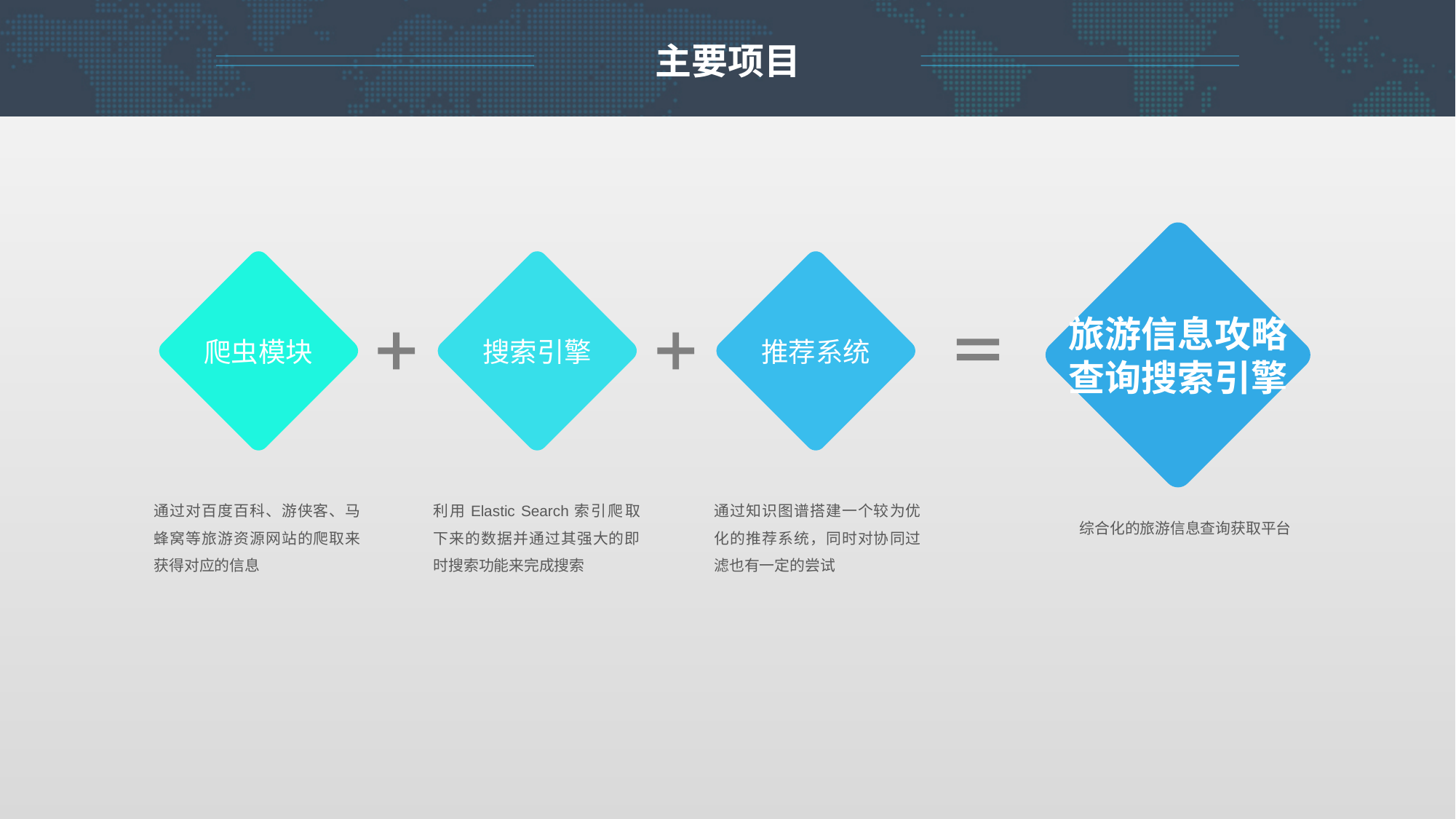

主要项目
旅游信息攻略查询搜索引擎
爬虫模块
搜索引擎
推荐系统

通过对百度百科、游侠客、马蜂窝等旅游资源网站的爬取来获得对应的信息
利用Elastic Search索引爬取下来的数据并通过其强大的即时搜索功能来完成搜索
通过知识图谱搭建一个较为优化的推荐系统，同时对协同过滤也有一定的尝试
综合化的旅游信息查询获取平台